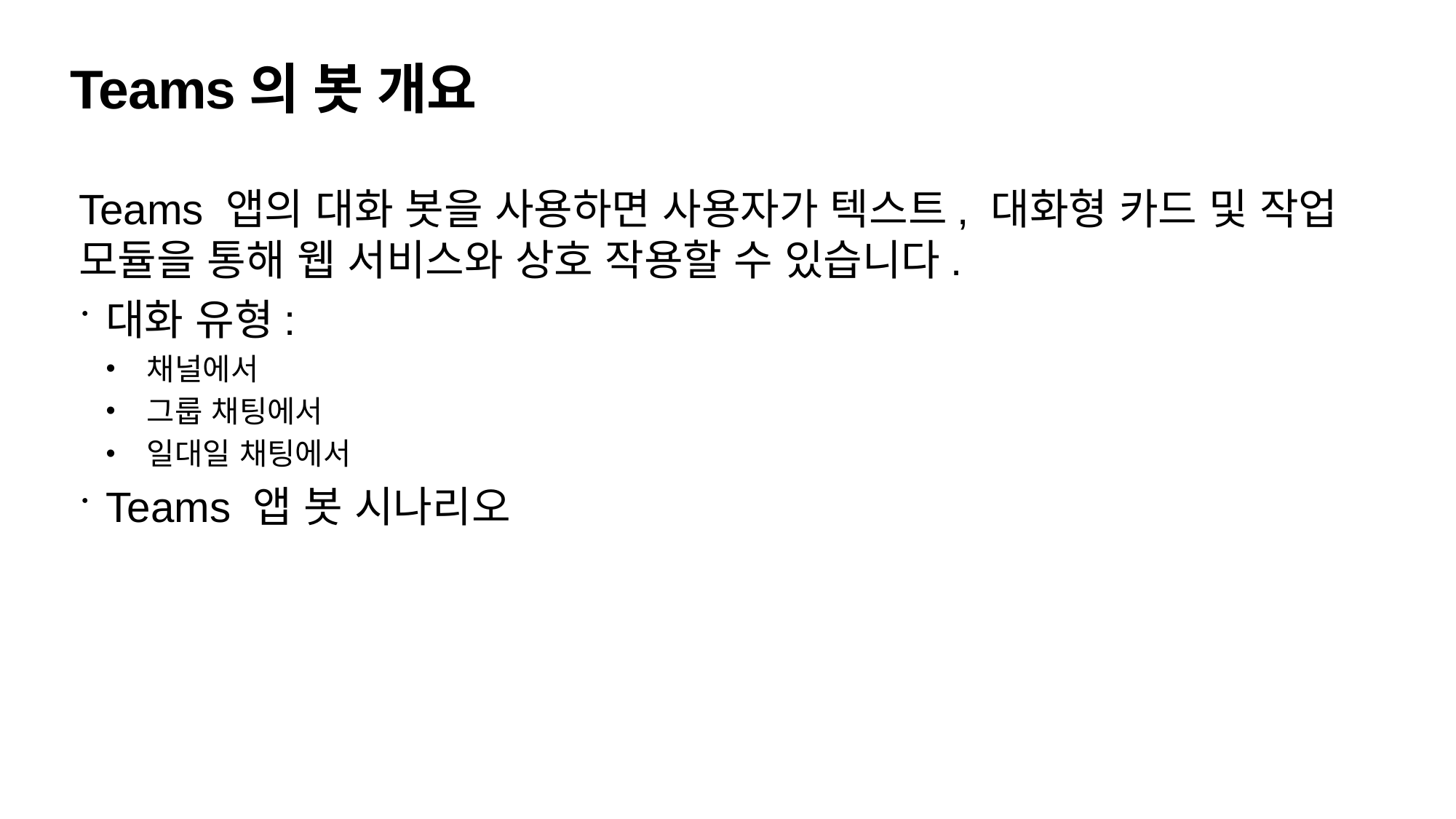

# Teams의 봇 개요
Teams 앱의 대화 봇을 사용하면 사용자가 텍스트, 대화형 카드 및 작업 모듈을 통해 웹 서비스와 상호 작용할 수 있습니다.
대화 유형:
채널에서
그룹 채팅에서
일대일 채팅에서
Teams 앱 봇 시나리오